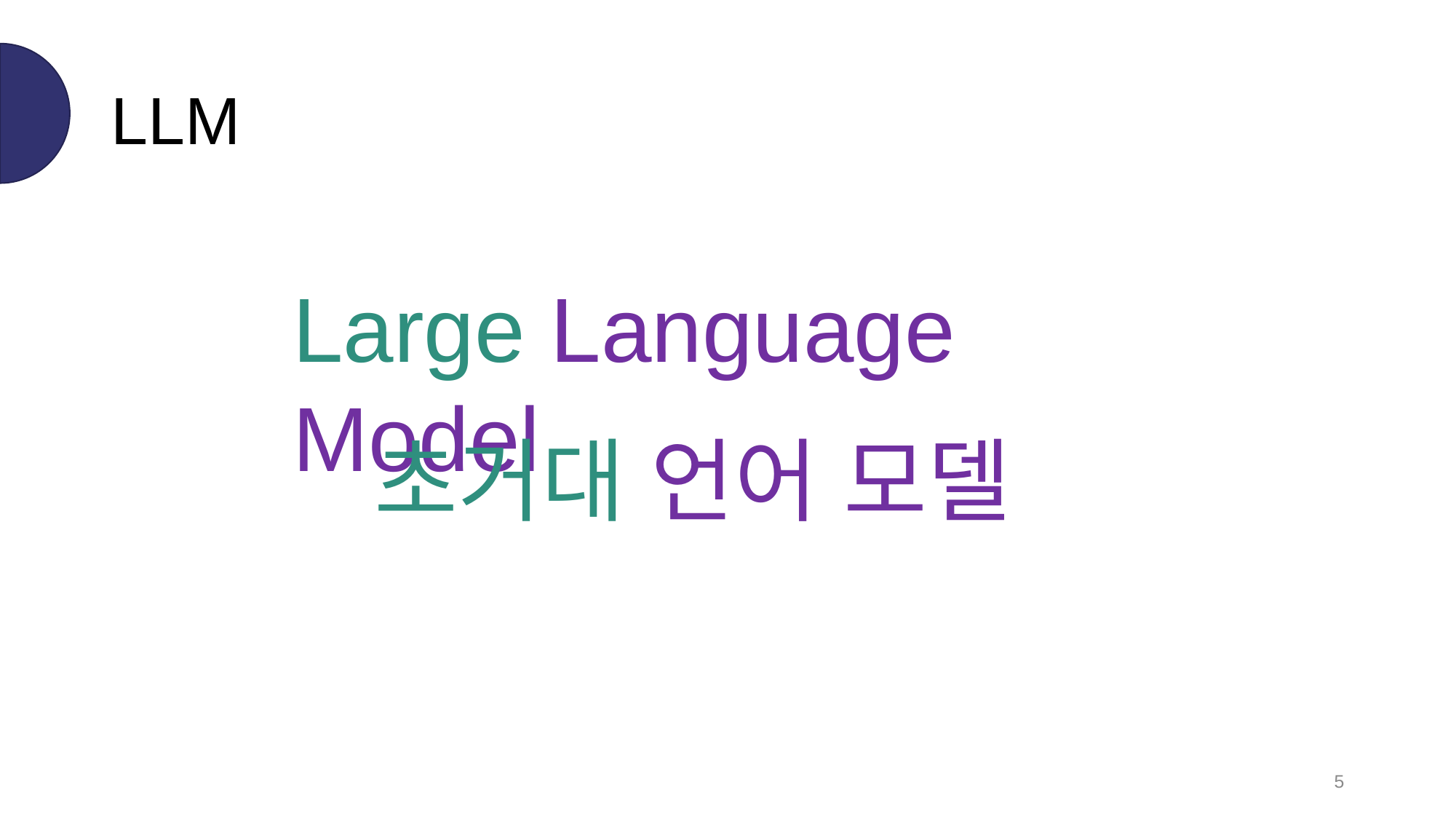

# LLM
Large Language Model
초거대 언어 모델
5